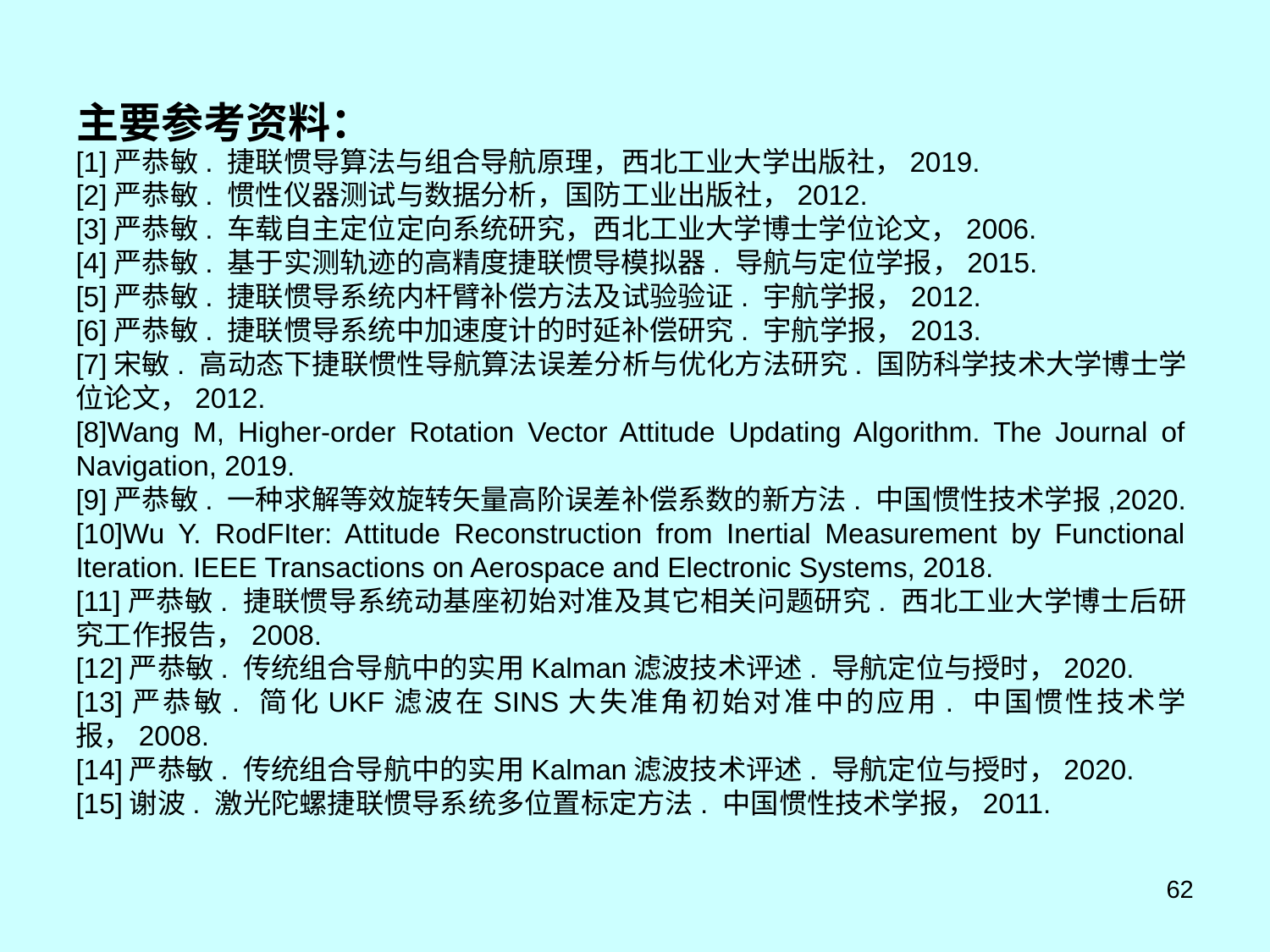

# 主要参考资料：
[1]严恭敏. 捷联惯导算法与组合导航原理，西北工业大学出版社，2019.
[2]严恭敏. 惯性仪器测试与数据分析，国防工业出版社，2012.
[3]严恭敏. 车载自主定位定向系统研究，西北工业大学博士学位论文，2006.
[4]严恭敏. 基于实测轨迹的高精度捷联惯导模拟器. 导航与定位学报，2015.
[5]严恭敏. 捷联惯导系统内杆臂补偿方法及试验验证. 宇航学报，2012.
[6]严恭敏. 捷联惯导系统中加速度计的时延补偿研究. 宇航学报，2013.
[7]宋敏. 高动态下捷联惯性导航算法误差分析与优化方法研究. 国防科学技术大学博士学位论文，2012.
[8]Wang M, Higher-order Rotation Vector Attitude Updating Algorithm. The Journal of Navigation, 2019.
[9]严恭敏. 一种求解等效旋转矢量高阶误差补偿系数的新方法. 中国惯性技术学报,2020.
[10]Wu Y. RodFIter: Attitude Reconstruction from Inertial Measurement by Functional Iteration. IEEE Transactions on Aerospace and Electronic Systems, 2018.
[11]严恭敏. 捷联惯导系统动基座初始对准及其它相关问题研究. 西北工业大学博士后研究工作报告，2008.
[12]严恭敏. 传统组合导航中的实用Kalman滤波技术评述. 导航定位与授时，2020.
[13]严恭敏. 简化UKF滤波在SINS大失准角初始对准中的应用. 中国惯性技术学报，2008.
[14]严恭敏. 传统组合导航中的实用Kalman滤波技术评述. 导航定位与授时，2020.
[15]谢波. 激光陀螺捷联惯导系统多位置标定方法. 中国惯性技术学报，2011.
62